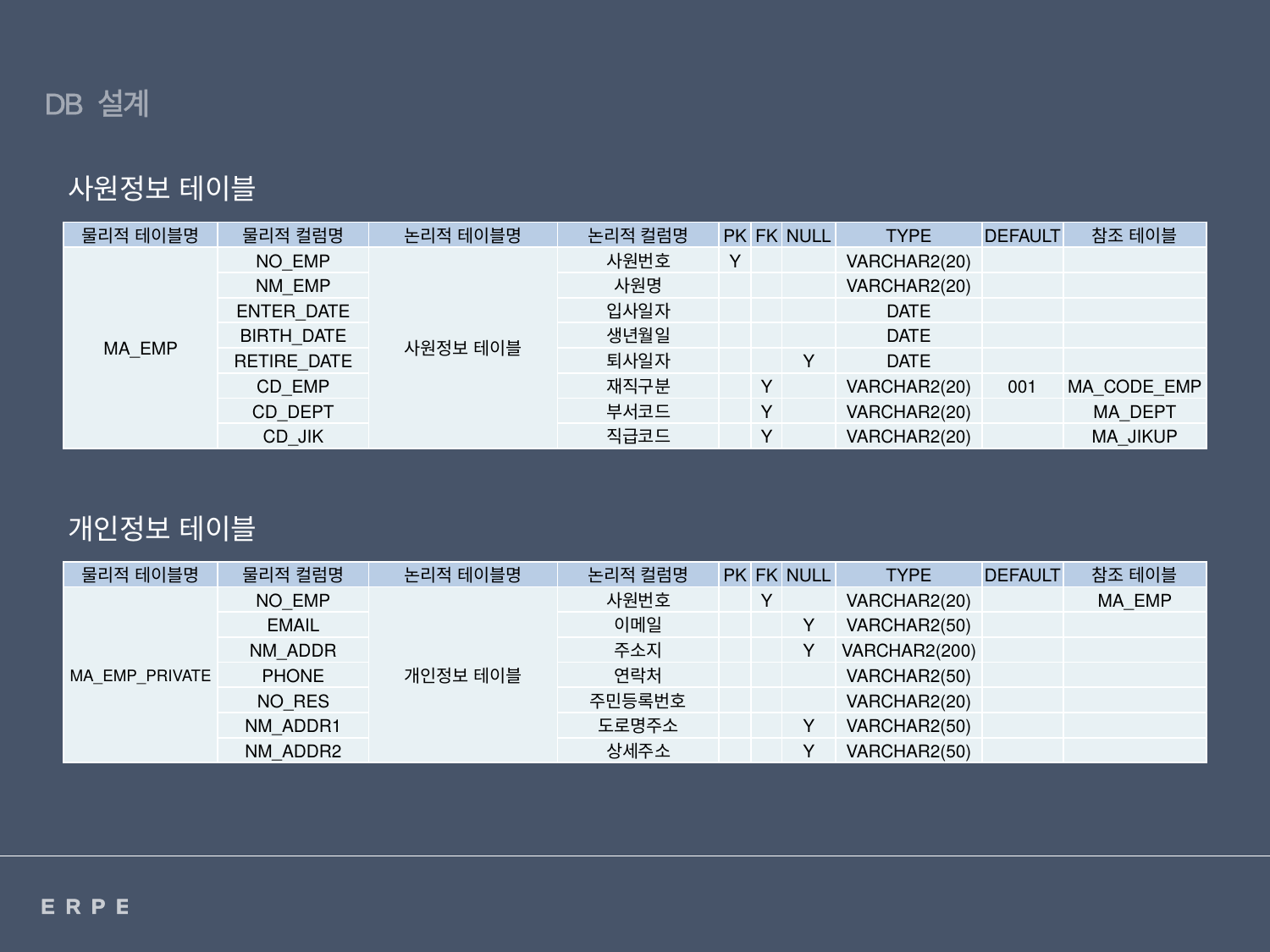

DB 설계
사원정보 테이블
| 물리적 테이블명 | 물리적 컬럼명 | 논리적 테이블명 | 논리적 컬럼명 | PK | FK | NULL | TYPE | DEFAULT | 참조 테이블 |
| --- | --- | --- | --- | --- | --- | --- | --- | --- | --- |
| MA\_EMP | NO\_EMP | 사원정보 테이블 | 사원번호 | Y |  |  | VARCHAR2(20) |  |  |
|  | NM\_EMP |  | 사원명 |  |  |  | VARCHAR2(20) |  |  |
|  | ENTER\_DATE |  | 입사일자 |  |  |  | DATE |  |  |
|  | BIRTH\_DATE |  | 생년월일 |  |  |  | DATE |  |  |
|  | RETIRE\_DATE |  | 퇴사일자 |  |  | Y | DATE |  |  |
|  | CD\_EMP |  | 재직구분 |  | Y |  | VARCHAR2(20) | 001 | MA\_CODE\_EMP |
|  | CD\_DEPT |  | 부서코드 |  | Y |  | VARCHAR2(20) |  | MA\_DEPT |
|  | CD\_JIK |  | 직급코드 |  | Y |  | VARCHAR2(20) |  | MA\_JIKUP |
개인정보 테이블
| 물리적 테이블명 | 물리적 컬럼명 | 논리적 테이블명 | 논리적 컬럼명 | PK | FK | NULL | TYPE | DEFAULT | 참조 테이블 |
| --- | --- | --- | --- | --- | --- | --- | --- | --- | --- |
| MA\_EMP\_PRIVATE | NO\_EMP | 개인정보 테이블 | 사원번호 |  | Y |  | VARCHAR2(20) |  | MA\_EMP |
|  | EMAIL |  | 이메일 |  |  | Y | VARCHAR2(50) |  |  |
|  | NM\_ADDR |  | 주소지 |  |  | Y | VARCHAR2(200) |  |  |
|  | PHONE |  | 연락처 |  |  |  | VARCHAR2(50) |  |  |
|  | NO\_RES |  | 주민등록번호 |  |  |  | VARCHAR2(20) |  |  |
|  | NM\_ADDR1 |  | 도로명주소 |  |  | Y | VARCHAR2(50) |  |  |
|  | NM\_ADDR2 |  | 상세주소 |  |  | Y | VARCHAR2(50) |  |  |

ERPERP